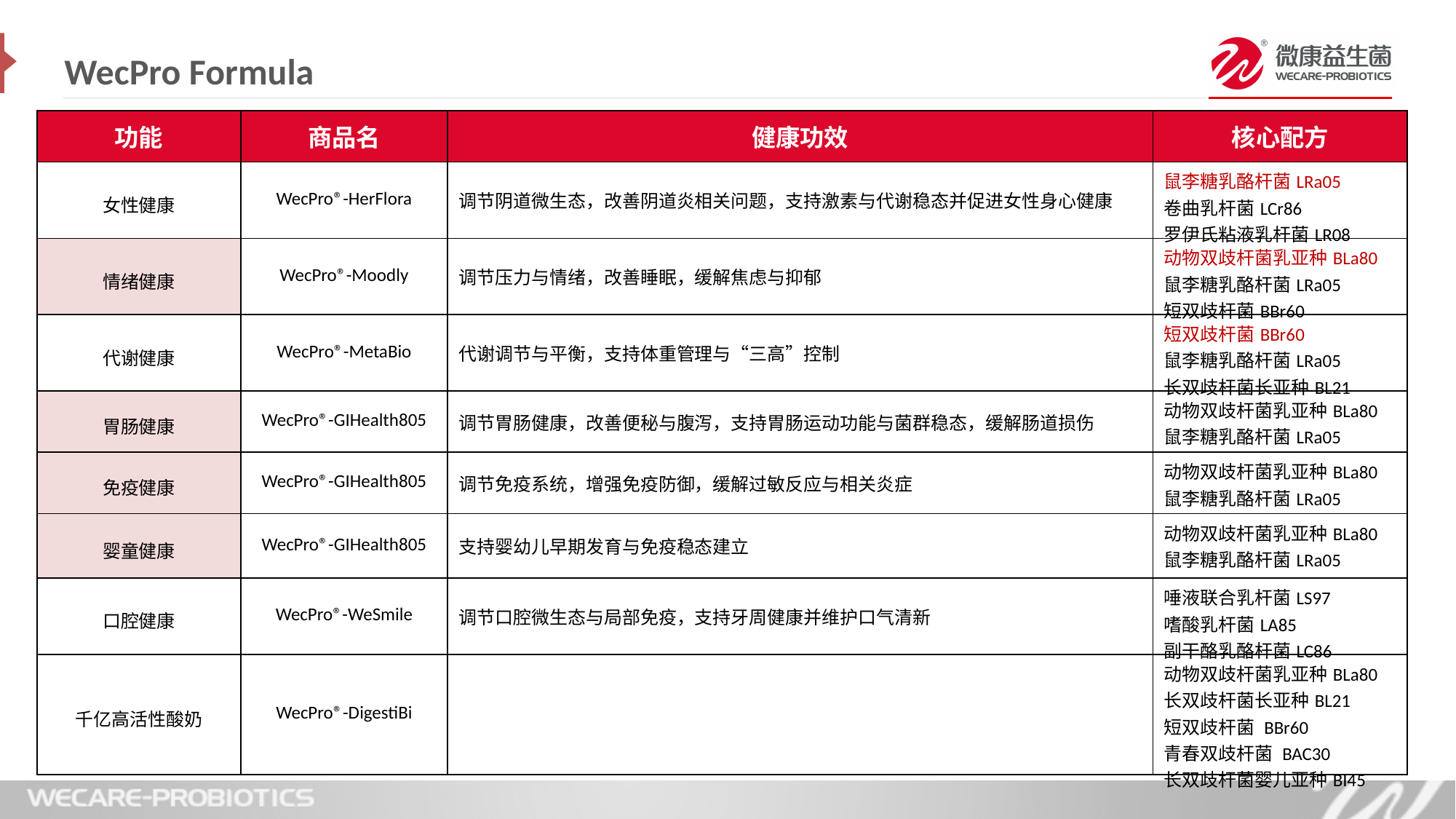

WecPro Formula
| 功能 | 商品名 | 健康功效 | 核心配方 |
| --- | --- | --- | --- |
| 女性健康 | WecPro®-HerFlora | 调节阴道微生态，改善阴道炎相关问题，支持激素与代谢稳态并促进女性身心健康 | 鼠李糖乳酪杆菌LRa05 卷曲乳杆菌LCr86 罗伊氏粘液乳杆菌LR08 |
| 情绪健康 | WecPro®-Moodly | 调节压力与情绪，改善睡眠，缓解焦虑与抑郁 | 动物双歧杆菌乳亚种BLa80 鼠李糖乳酪杆菌LRa05 短双歧杆菌BBr60 |
| 代谢健康 | WecPro®-MetaBio | 代谢调节与平衡，支持体重管理与“三高”控制 | 短双歧杆菌BBr60 鼠李糖乳酪杆菌LRa05 长双歧杆菌长亚种BL21 |
| 胃肠健康 | WecPro®-GIHealth805 | 调节胃肠健康，改善便秘与腹泻，支持胃肠运动功能与菌群稳态，缓解肠道损伤 | 动物双歧杆菌乳亚种BLa80 鼠李糖乳酪杆菌LRa05 |
| 免疫健康 | WecPro®-GIHealth805 | 调节免疫系统，增强免疫防御，缓解过敏反应与相关炎症 | 动物双歧杆菌乳亚种BLa80 鼠李糖乳酪杆菌LRa05 |
| 婴童健康 | WecPro®-GIHealth805 | 支持婴幼儿早期发育与免疫稳态建立 | 动物双歧杆菌乳亚种BLa80 鼠李糖乳酪杆菌LRa05 |
| 口腔健康 | WecPro®-WeSmile | 调节口腔微生态与局部免疫，支持牙周健康并维护口气清新 | 唾液联合乳杆菌LS97 嗜酸乳杆菌LA85 副干酪乳酪杆菌LC86 |
| 千亿高活性酸奶 | WecPro®-DigestiBi |  | 动物双歧杆菌乳亚种BLa80 长双歧杆菌长亚种BL21 短双歧杆菌 BBr60 青春双歧杆菌 BAC30 长双歧杆菌婴儿亚种BI45 |